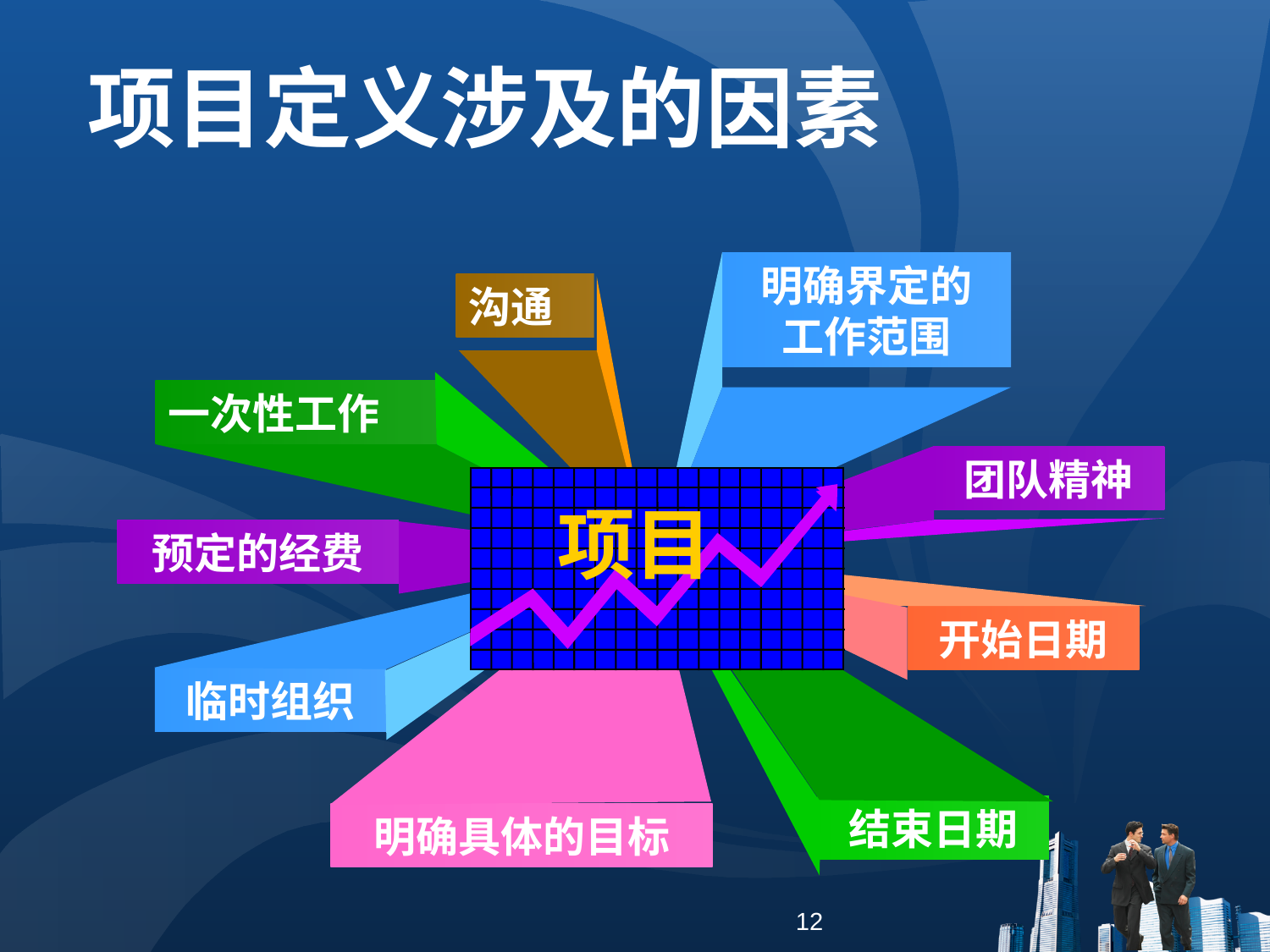

# 项目定义涉及的因素

明确界定的
工作范围
沟通

一次性工作

团队精神

项目

预定的经费

开始日期
临时组织
结束日期
明确具体的目标
12